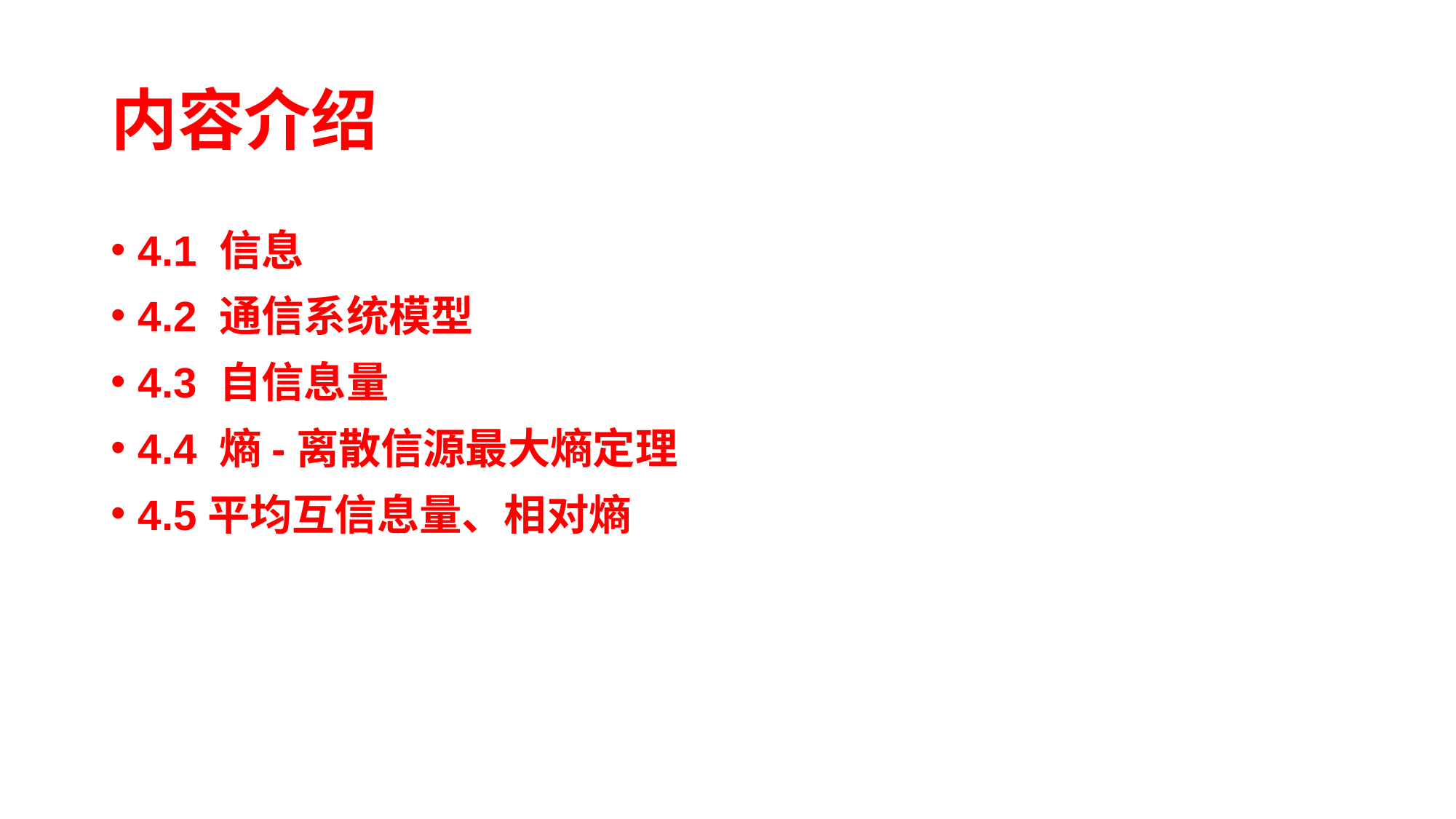

# 内容介绍
4.1 信息
4.2 通信系统模型
4.3 自信息量
4.4 熵-离散信源最大熵定理
4.5平均互信息量、相对熵